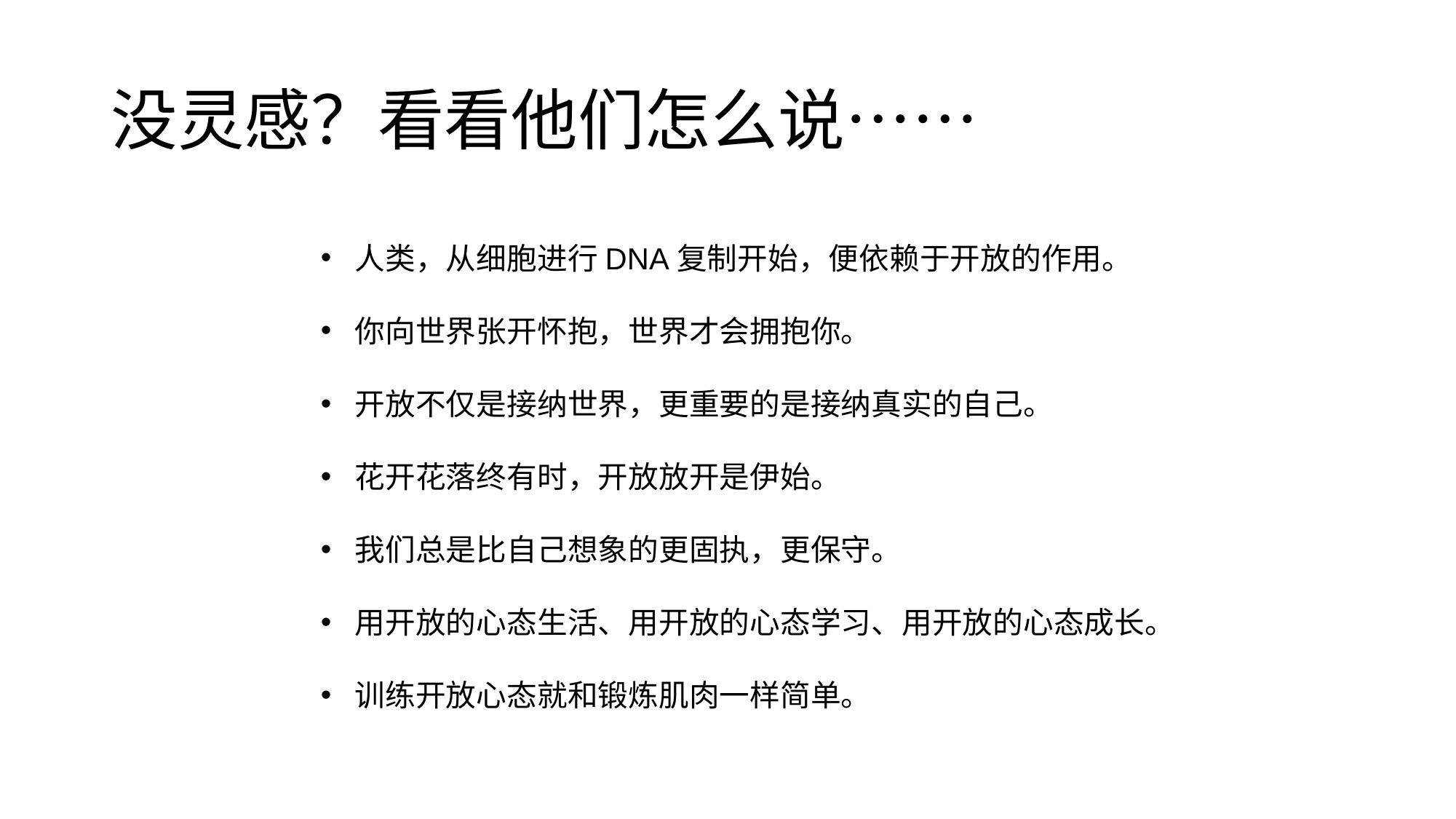

# 没灵感？看看他们怎么说……
人类，从细胞进行DNA复制开始，便依赖于开放的作用。
你向世界张开怀抱，世界才会拥抱你。
开放不仅是接纳世界，更重要的是接纳真实的自己。
花开花落终有时，开放放开是伊始。
我们总是比自己想象的更固执，更保守。
用开放的心态生活、用开放的心态学习、用开放的心态成长。
训练开放心态就和锻炼肌肉一样简单。